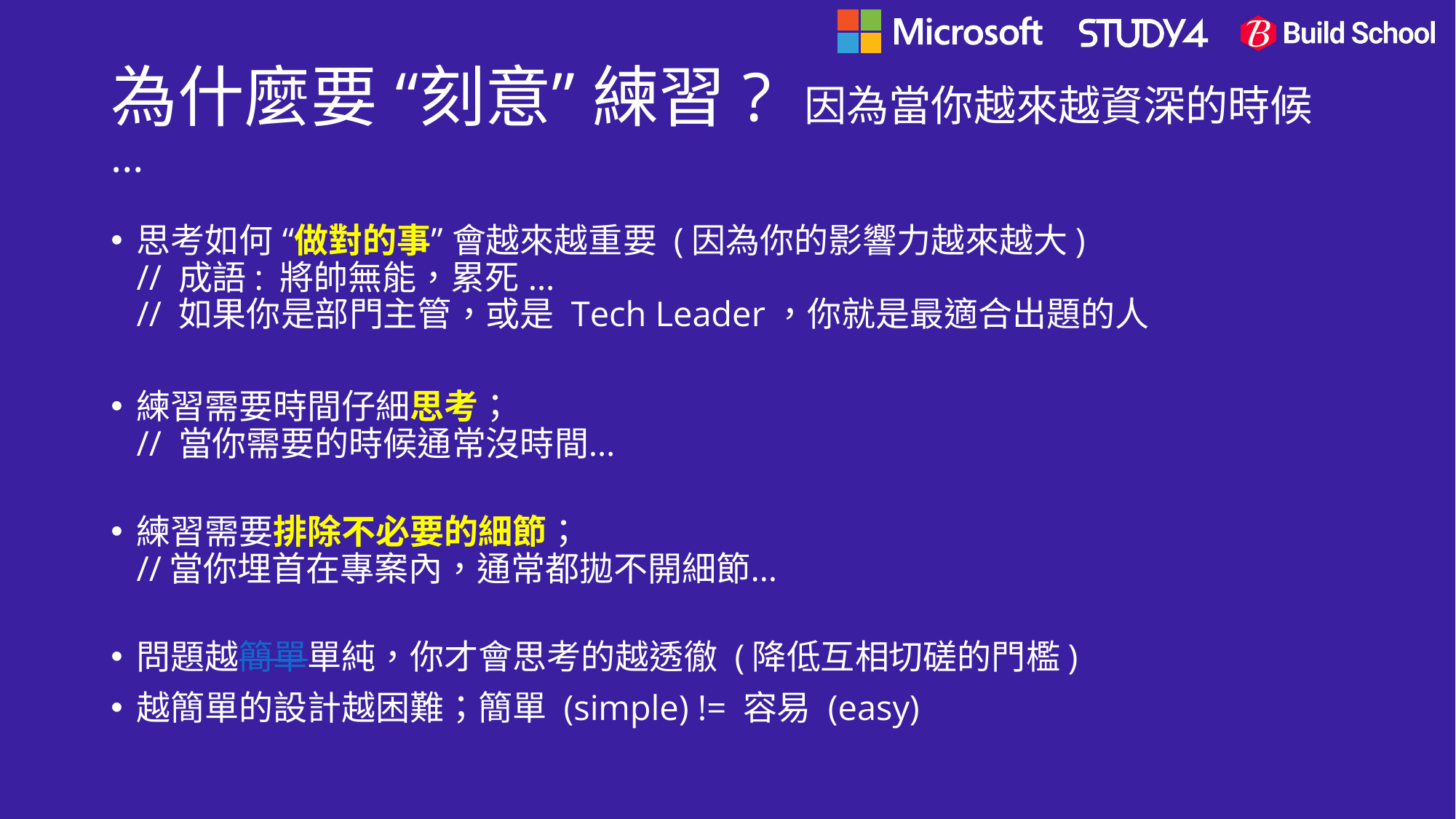

# 為什麼要 “刻意” 練習? 因為當你越來越資深的時候…
思考如何 “做對的事” 會越來越重要 (因為你的影響力越來越大)
// 成語: 將帥無能，累死 …
// 如果你是部門主管，或是 Tech Leader，你就是最適合出題的人
練習需要時間仔細思考；
// 當你需要的時候通常沒時間…
練習需要排除不必要的細節；
//當你埋首在專案內，通常都拋不開細節…
問題越簡單單純，你才會思考的越透徹 (降低互相切磋的門檻)
越簡單的設計越困難；簡單 (simple) != 容易 (easy)